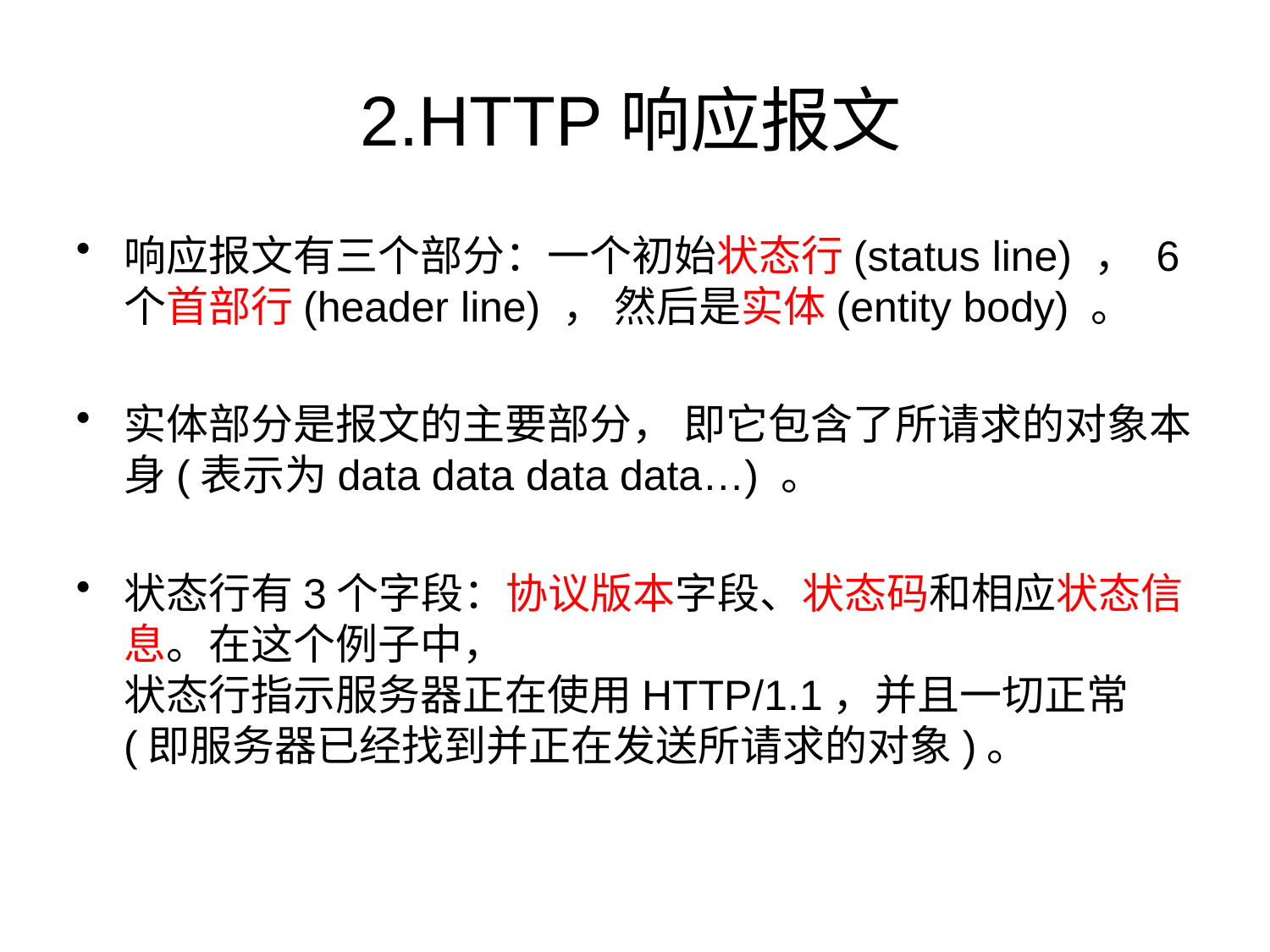

# 2.HTTP响应报文
响应报文有三个部分：一个初始状态行(status line) ， 6个首部行(header line) ， 然后是实体(entity body) 。

实体部分是报文的主要部分， 即它包含了所请求的对象本身(表示为data data data data…) 。

状态行有3个字段：协议版本字段、状态码和相应状态信息。在这个例子中， 状态行指示服务器正在使用HTTP/1.1，并且一切正常(即服务器已经找到并正在发送所请求的对象)。